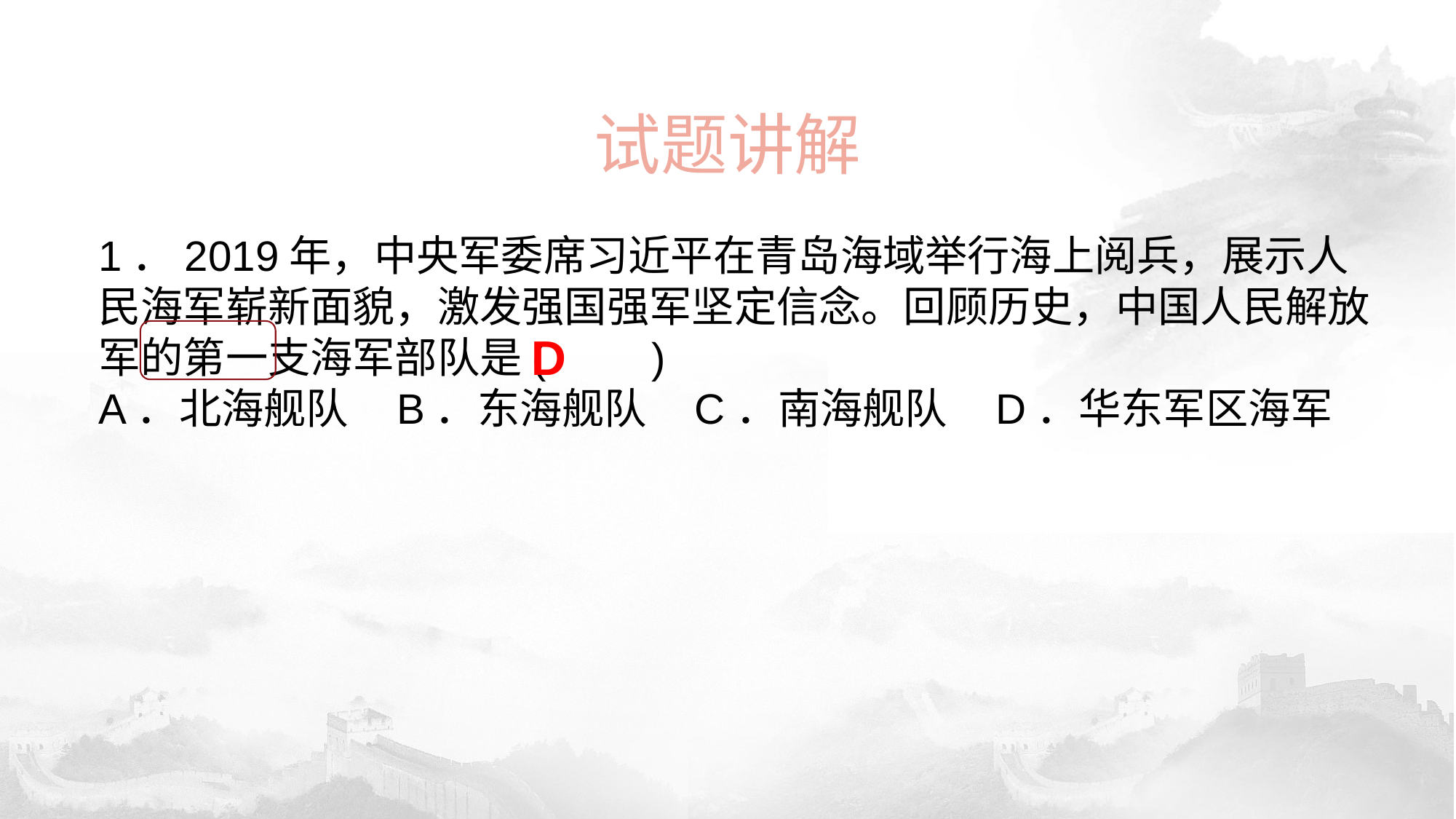

试题讲解
1．2019年，中央军委席习近平在青岛海域举行海上阅兵，展示人民海军崭新面貌，激发强国强军坚定信念。回顾历史，中国人民解放军的第一支海军部队是(　　)
A．北海舰队    B．东海舰队    C．南海舰队    D．华东军区海军

D